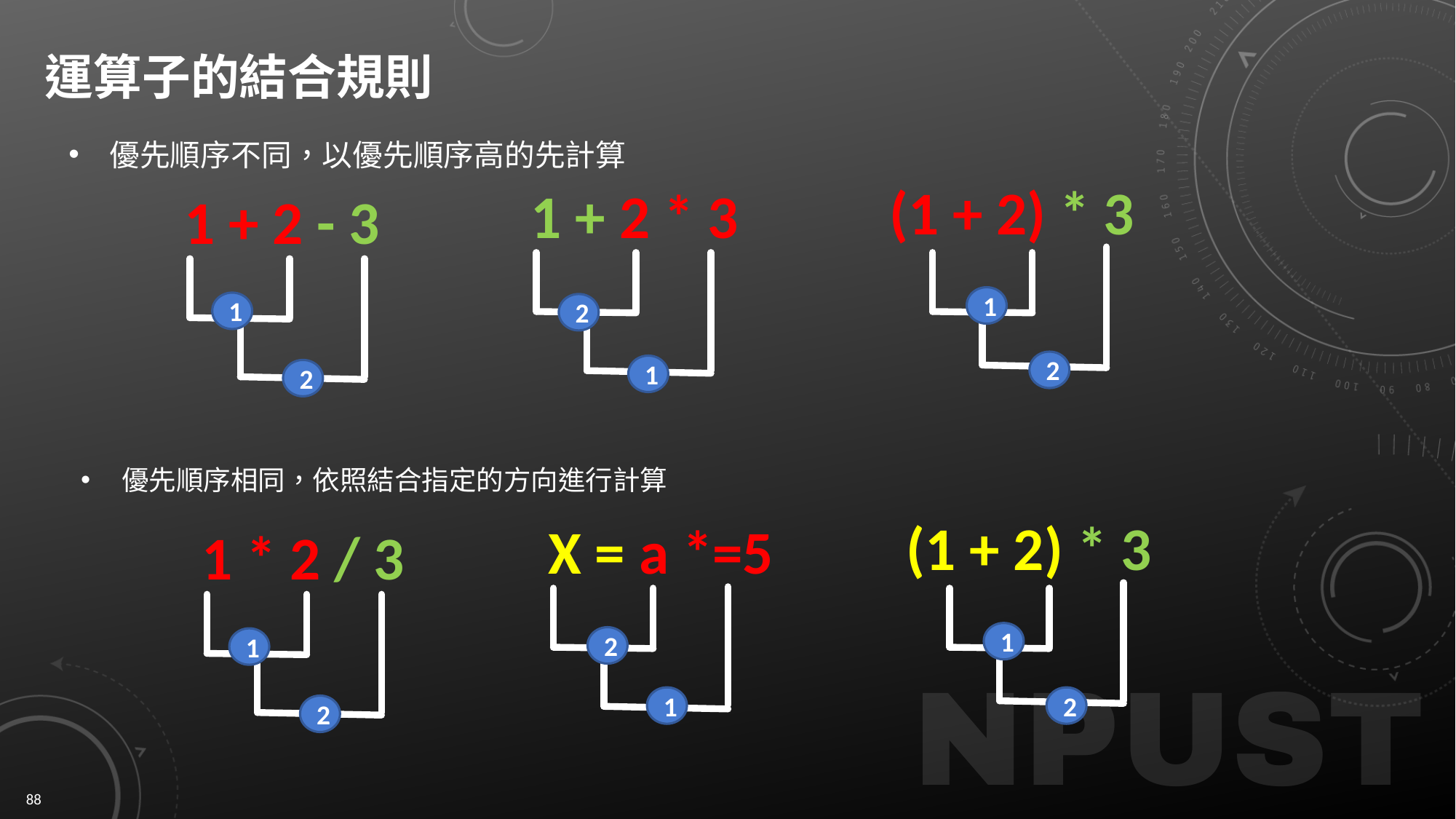

# 運算子的結合規則
優先順序不同，以優先順序高的先計算
(1 + 2) * 3
1
2
1 + 2 * 3
2
1
1 + 2 - 3
1
2
優先順序相同，依照結合指定的方向進行計算
(1 + 2) * 3
1
2
X = a *=5
2
1
1 * 2 / 3
1
2